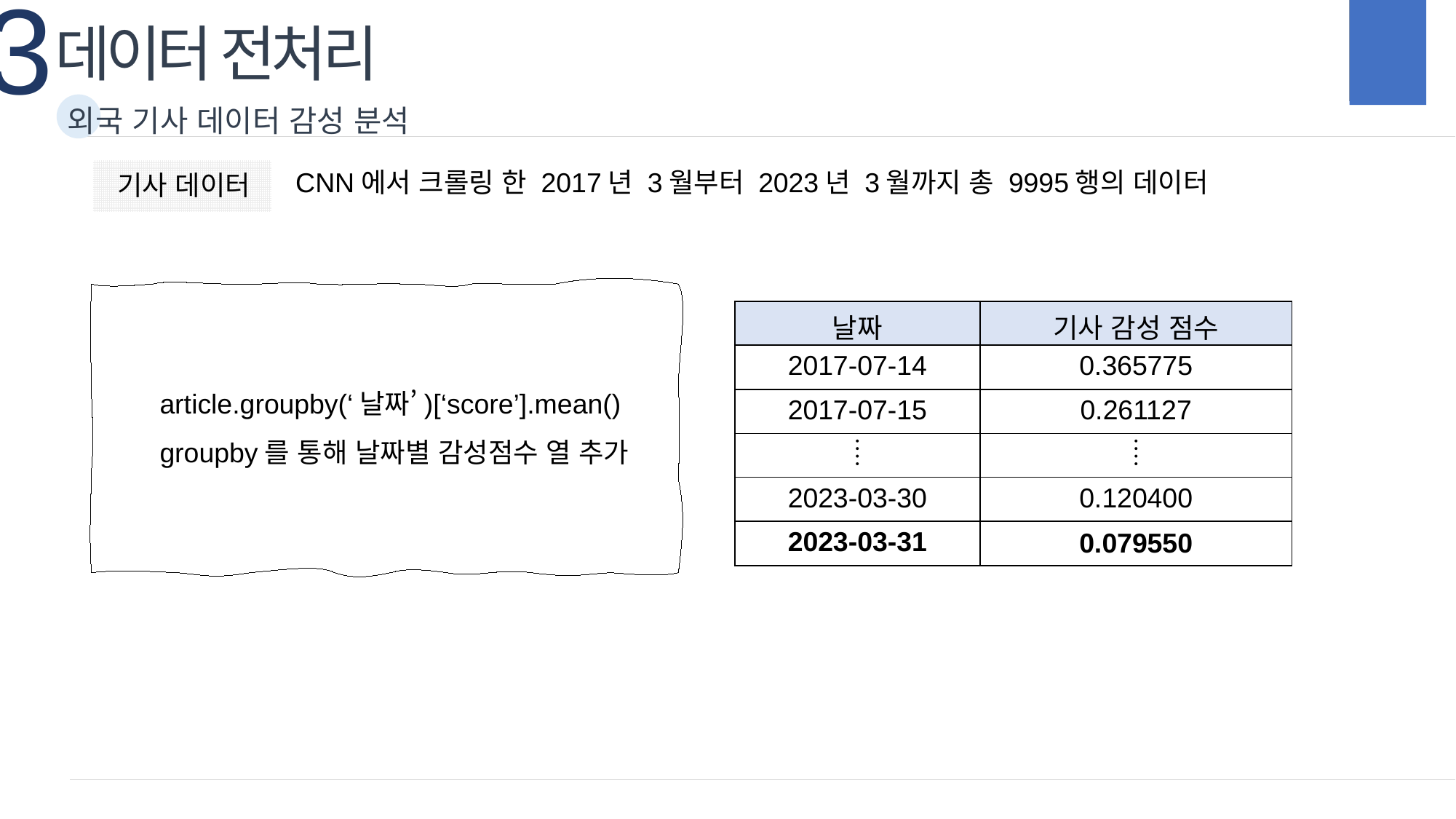

3

데이터 전처리

외국 기사 데이터 감성 분석

CNN에서 크롤링 한 2017년 3월부터 2023년 3월까지 총 9995행의 데이터
기사 데이터

article.groupby(‘날짜’)[‘score’].mean()
groupby를 통해 날짜별 감성점수 열 추가
| 날짜 | 기사 감성 점수 |
| --- | --- |
| 2017-07-14 | 0.365775 |
| 2017-07-15 | 0.261127 |
| ⁞ | ⁞ |
| 2023-03-30 | 0.120400 |
| 2023-03-31 | 0.079550 |